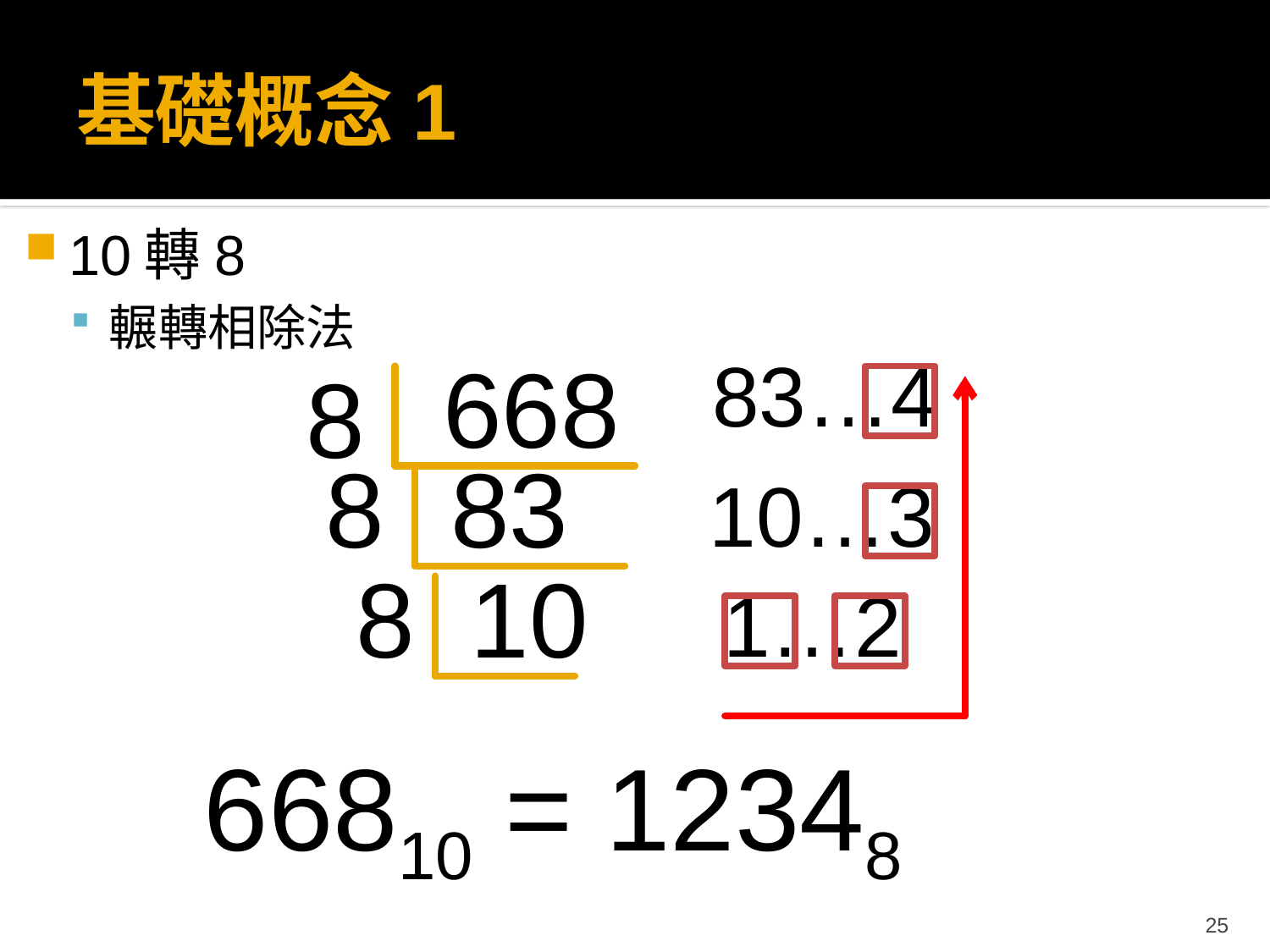

# 基礎概念1
10轉8
輾轉相除法

668
83…4
8

8
83
10…3

8
10
1…2

66810 = 12348
25